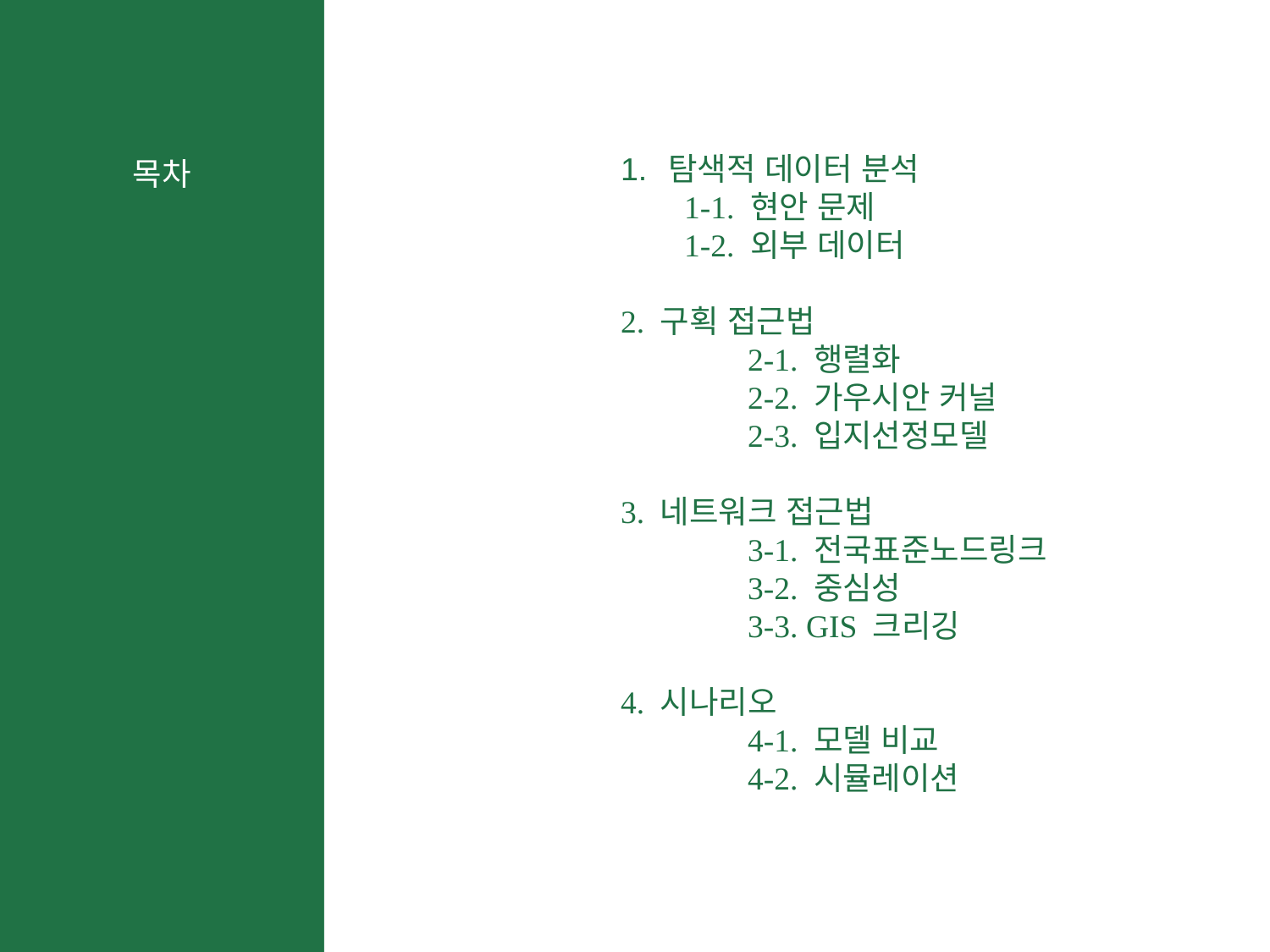

탐색적 데이터 분석
1-1. 현안 문제
1-2. 외부 데이터

2. 구획 접근법
	2-1. 행렬화
	2-2. 가우시안 커널
	2-3. 입지선정모델

3. 네트워크 접근법
	3-1. 전국표준노드링크
	3-2. 중심성
	3-3. GIS 크리깅

4. 시나리오
	4-1. 모델 비교
	4-2. 시뮬레이션
목차